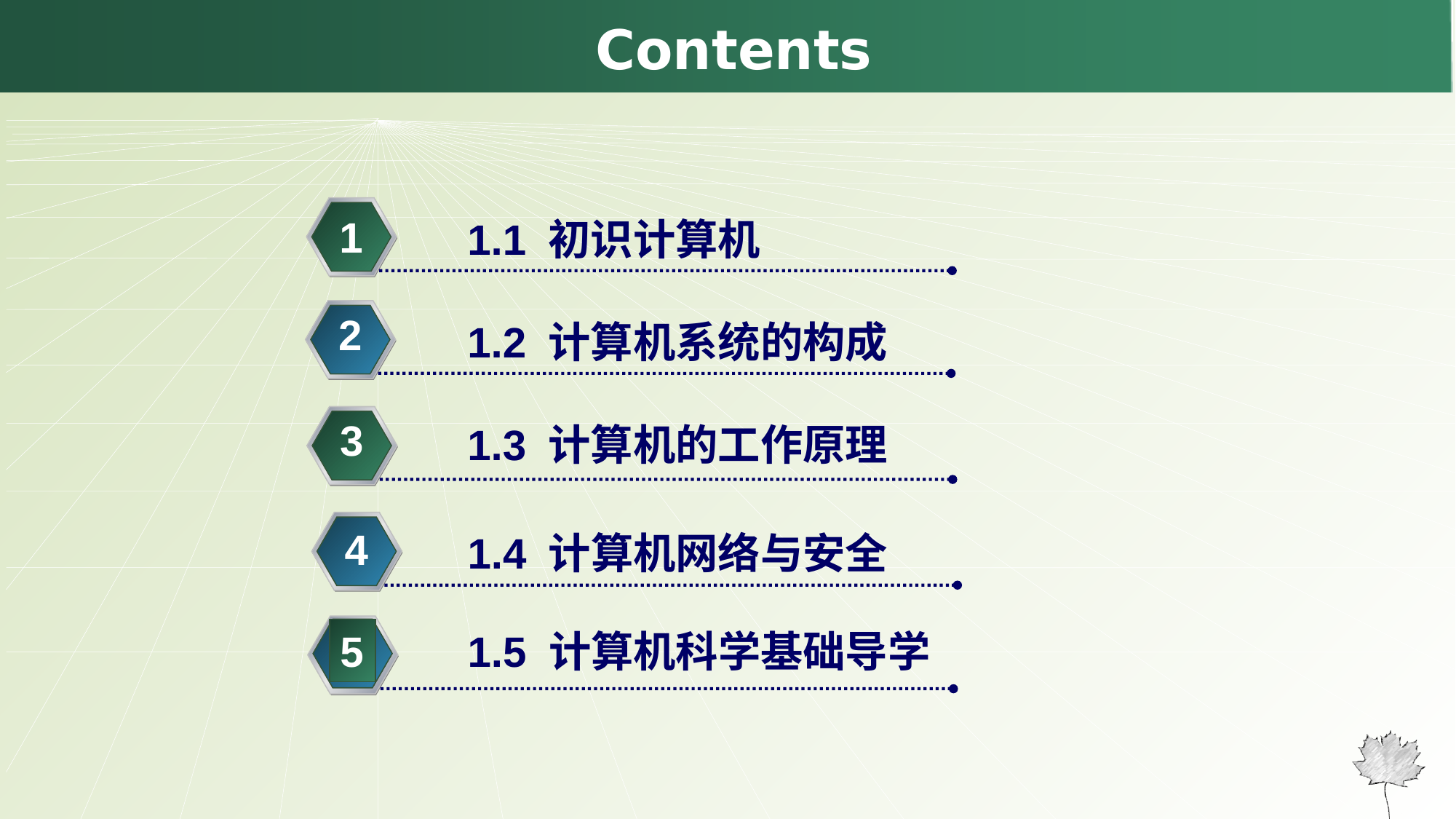

# Contents

1
1.1 初识计算机

2
1.2 计算机系统的构成

3
1.3 计算机的工作原理

4
1.4 计算机网络与安全

5
1.5 计算机科学基础导学